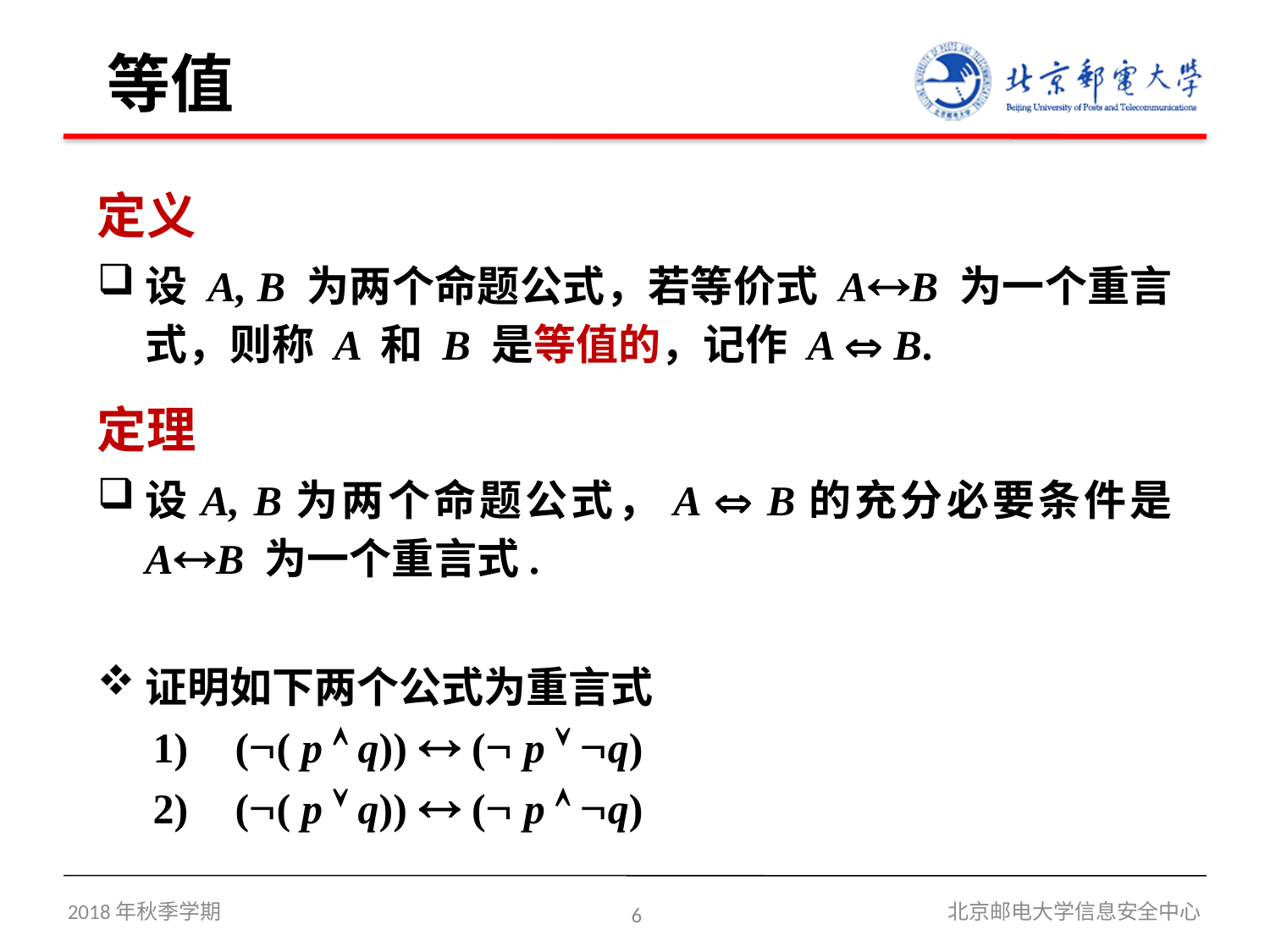

# 等值
定义
设 A, B 为两个命题公式，若等价式 A↔B 为一个重言式，则称 A 和 B 是等值的，记作 A ⇔ B.

定理
设A, B为两个命题公式，A ⇔ B的充分必要条件是 A↔B 为一个重言式.

证明如下两个公式为重言式
 (¬( p ∧ q)) ↔ (¬ p ∨ ¬q)
 (¬( p ∨ q)) ↔ (¬ p ∧ ¬q)

2018年秋季学期
6